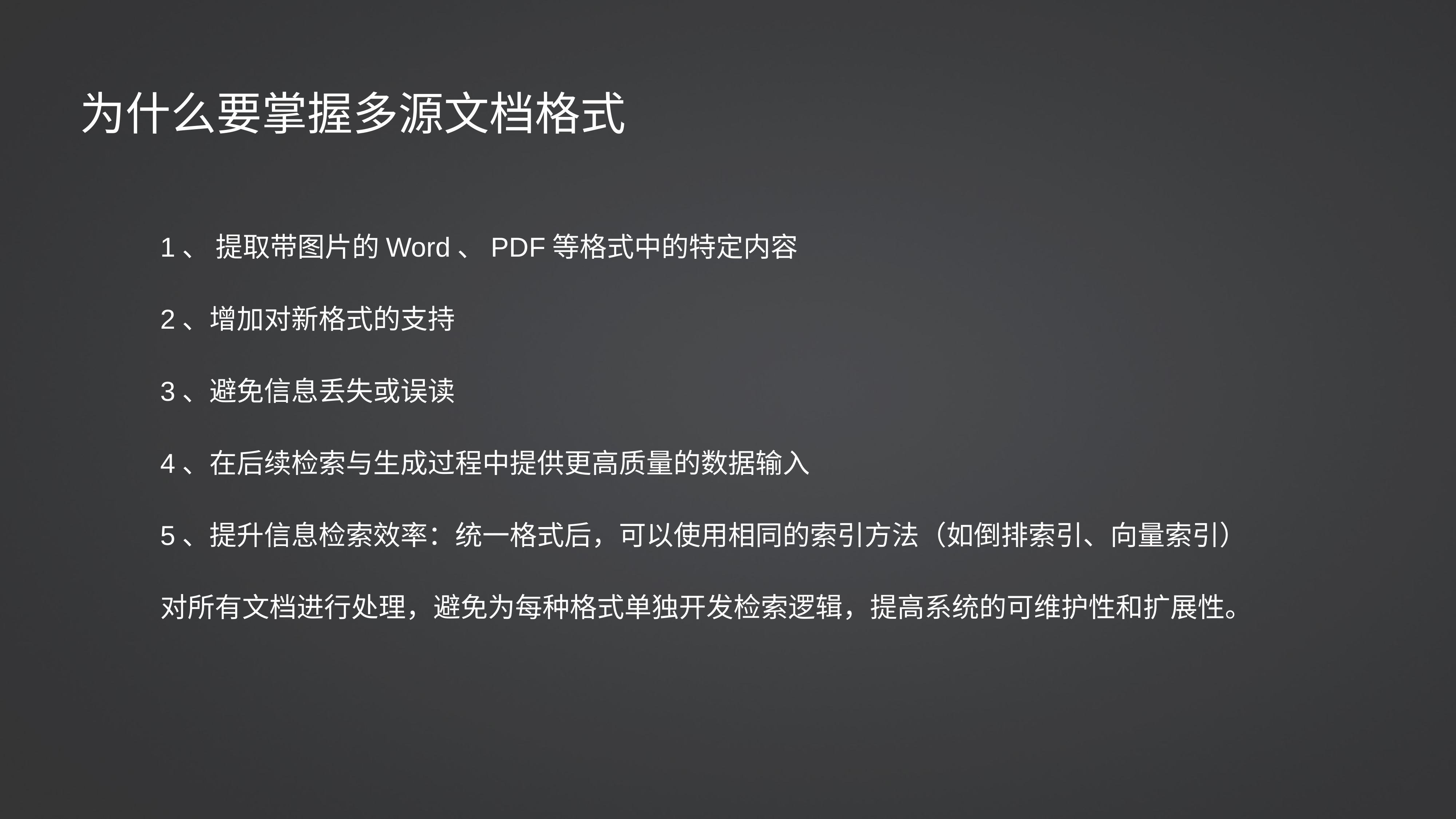

为什么要掌握多源文档格式
1、 提取带图片的Word、PDF等格式中的特定内容
2、增加对新格式的支持
3、避免信息丢失或误读
4、在后续检索与生成过程中提供更高质量的数据输入
5、提升信息检索效率：统一格式后，可以使用相同的索引方法（如倒排索引、向量索引）对所有文档进行处理，避免为每种格式单独开发检索逻辑，提高系统的可维护性和扩展性。